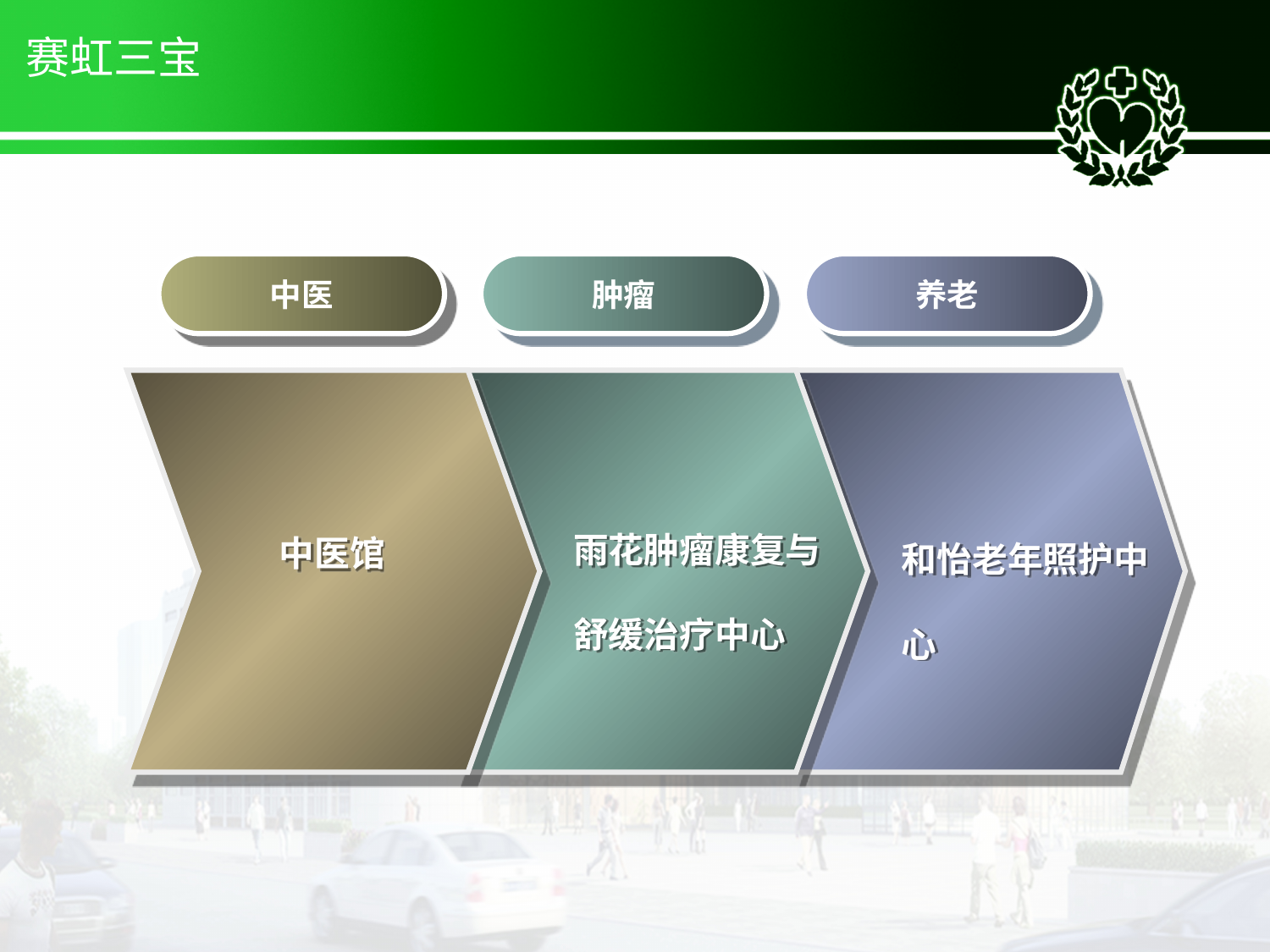

赛虹三宝
中医
肿瘤
养老

雨花肿瘤康复与舒缓治疗中心
和怡老年照护中心
中医馆